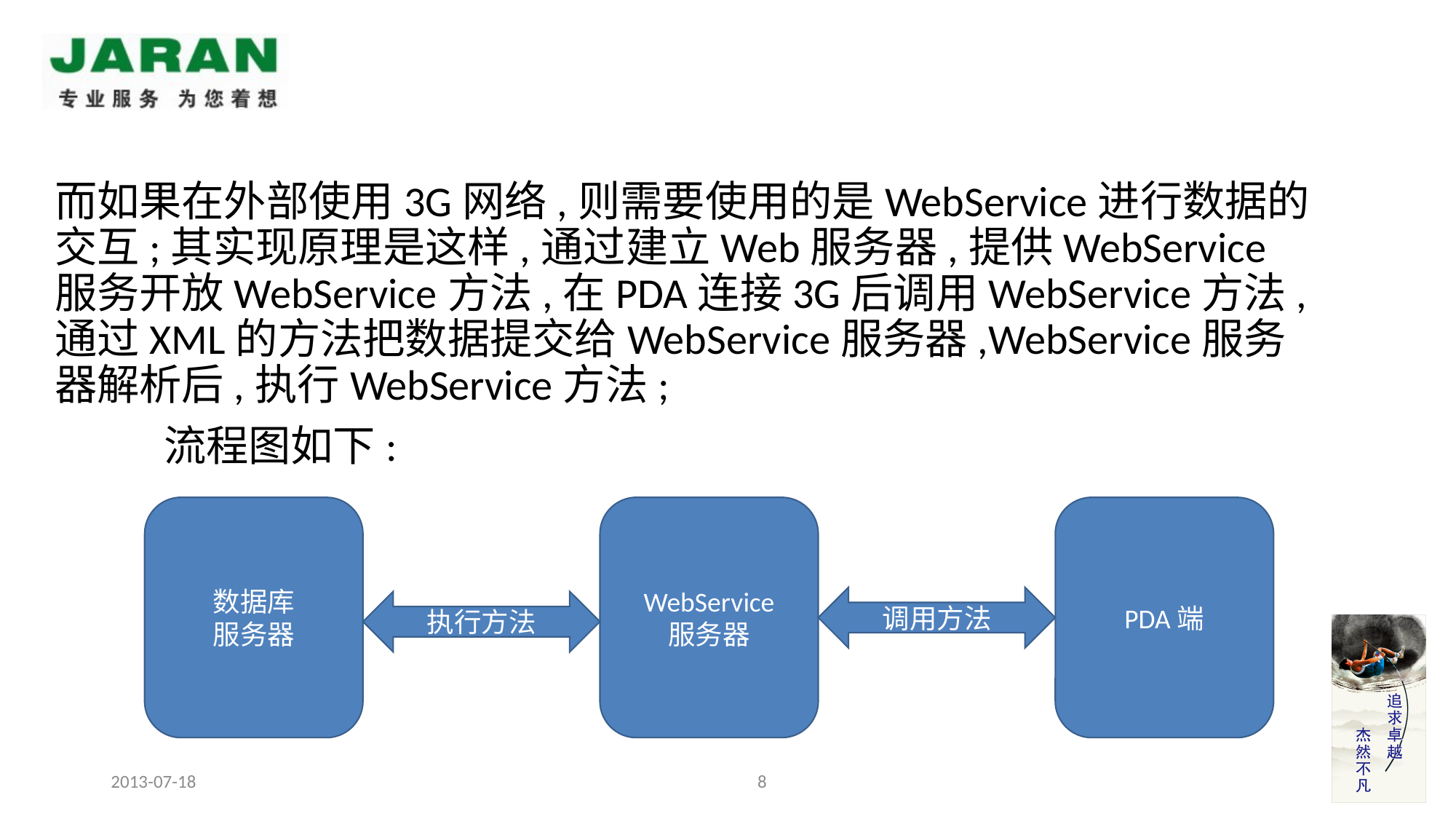

而如果在外部使用3G网络,则需要使用的是WebService进行数据的交互;其实现原理是这样,通过建立Web服务器,提供WebService服务开放WebService方法,在PDA连接3G后调用WebService方法,通过XML的方法把数据提交给WebService服务器,WebService服务器解析后,执行WebService方法;
	流程图如下:

数据库
服务器
PDA端
WebService
服务器
调用方法
执行方法
8
2013-07-18